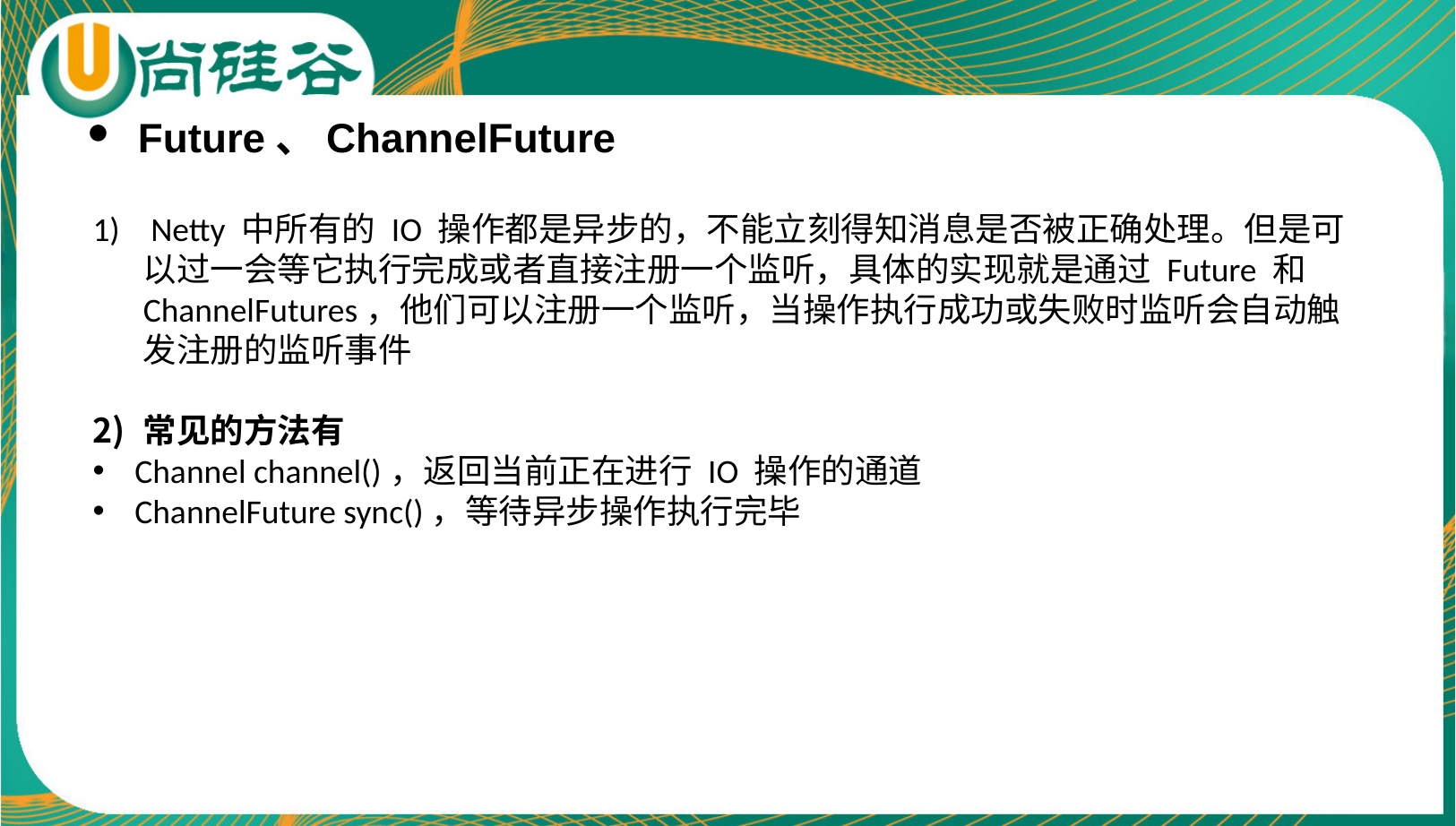

Future、ChannelFuture
 Netty 中所有的 IO 操作都是异步的，不能立刻得知消息是否被正确处理。但是可以过一会等它执行完成或者直接注册一个监听，具体的实现就是通过 Future 和 ChannelFutures，他们可以注册一个监听，当操作执行成功或失败时监听会自动触发注册的监听事件

常见的方法有
Channel channel()，返回当前正在进行 IO 操作的通道
ChannelFuture sync()，等待异步操作执行完毕